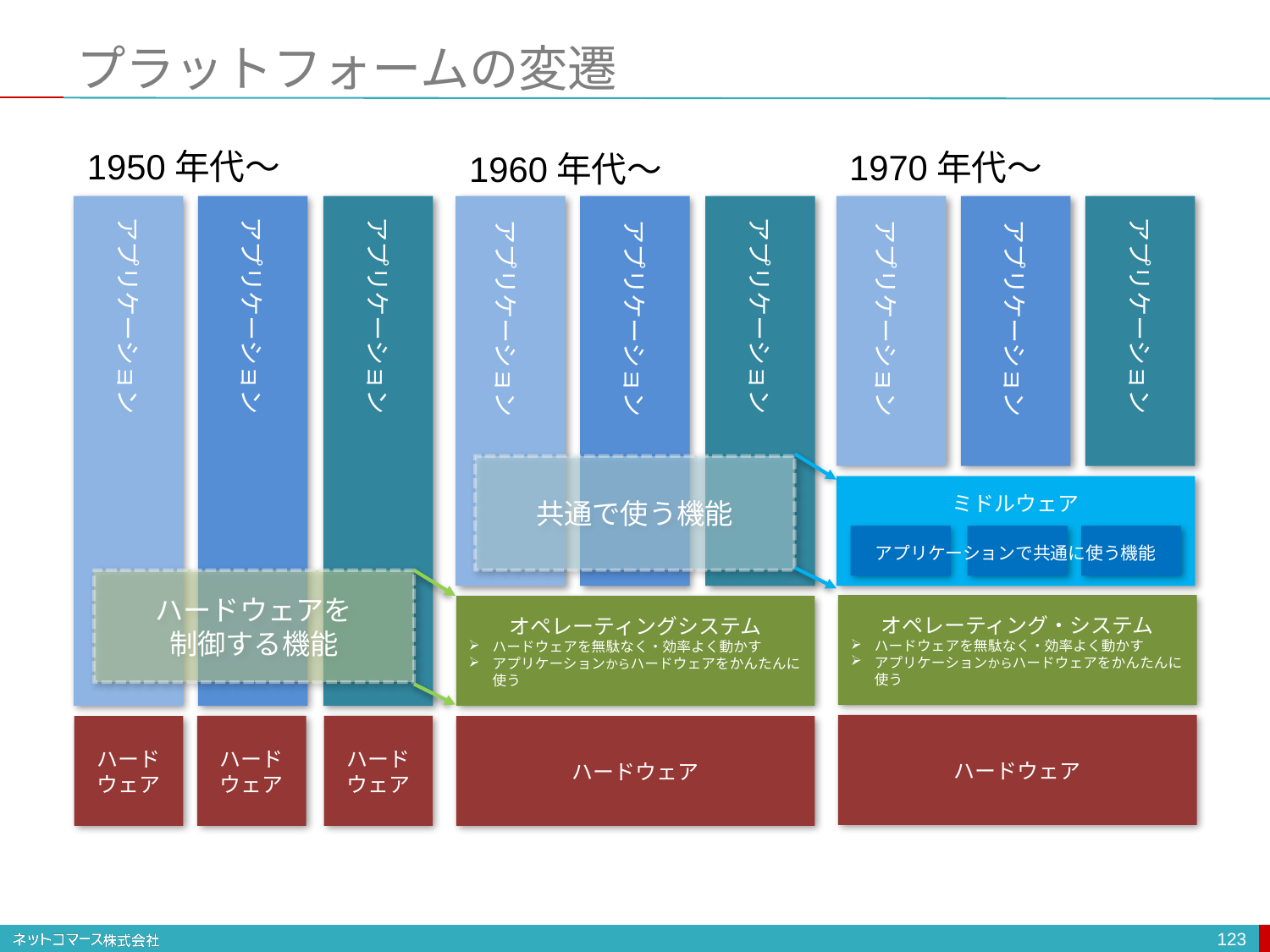

# プラットフォームの変遷
1950年代〜
1970年代〜
1960年代〜

アプリケーション
アプリケーション
アプリケーション
アプリケーション
アプリケーション
アプリケーション
アプリケーション
アプリケーション
アプリケーション
共通で使う機能

ミドルウェア

アプリケーションで共通に使う機能
ハードウェアを
制御する機能
オペレーティング・システム
ハードウェアを無駄なく・効率よく動かす
アプリケーションからハードウェアをかんたんに使う
オペレーティングシステム
ハードウェアを無駄なく・効率よく動かす
アプリケーションからハードウェアをかんたんに使う
ハードウェア
ハード
ウェア
ハード
ウェア
ハード
ウェア
ハードウェア
123